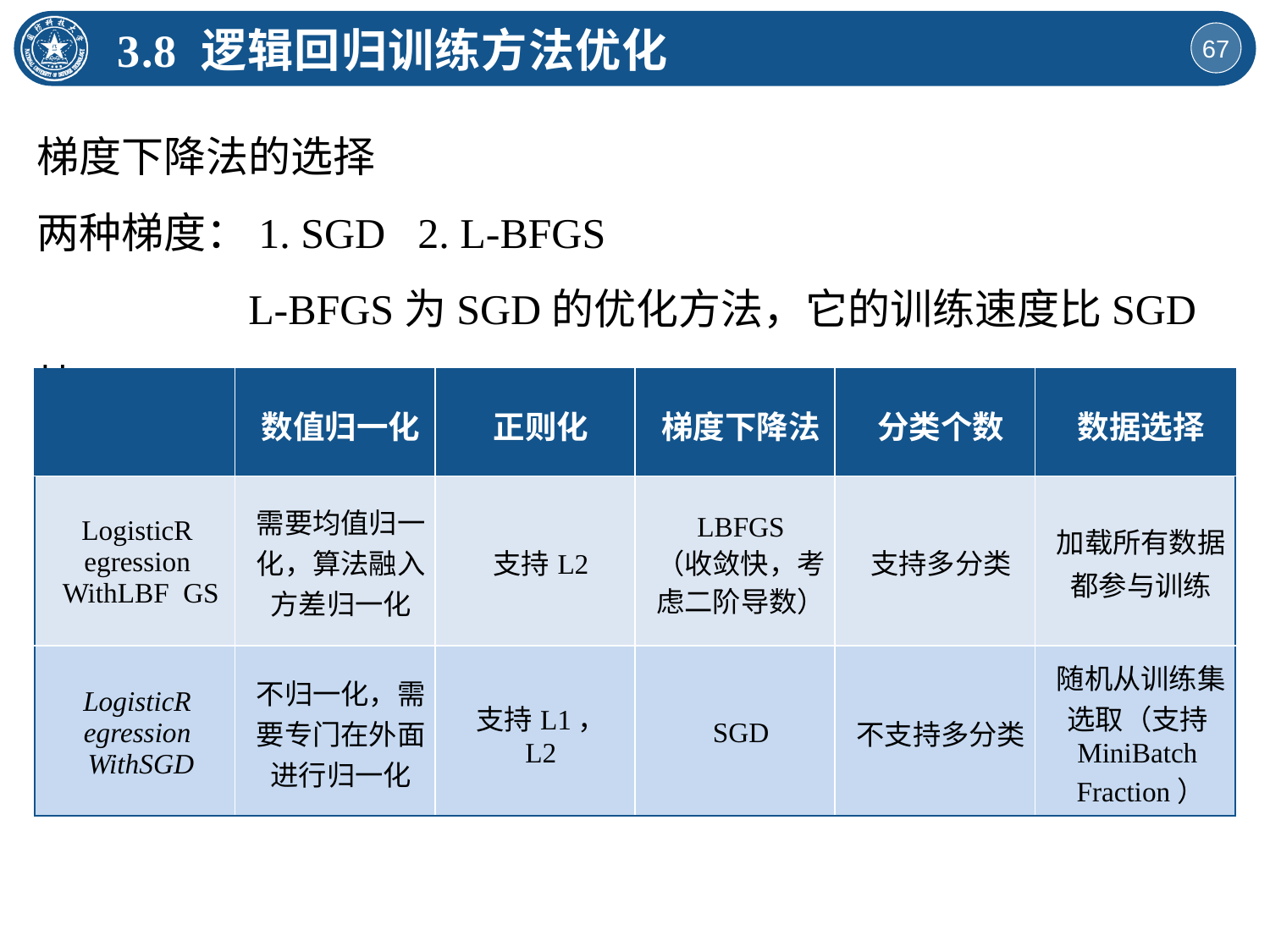

3.8 逻辑回归训练方法优化
梯度下降法的选择
两种梯度：1. SGD	2. L-BFGS
                    L-BFGS为SGD的优化方法，它的训练速度比SGD快
|  | 数值归一化 | 正则化 | 梯度下降法 | 分类个数 | 数据选择 |
| --- | --- | --- | --- | --- | --- |
| LogisticR egression WithLBF GS | 需要均值归一化，算法融入方差归一化 | 支持L2 | LBFGS （收敛快，考虑二阶导数） | 支持多分类 | 加载所有数据 都参与训练 |
| LogisticR egression WithSGD | 不归一化，需要专门在外面进行归一化 | 支持L1， L2 | SGD | 不支持多分类 | 随机从训练集选取（支持 MiniBatch Fraction） |